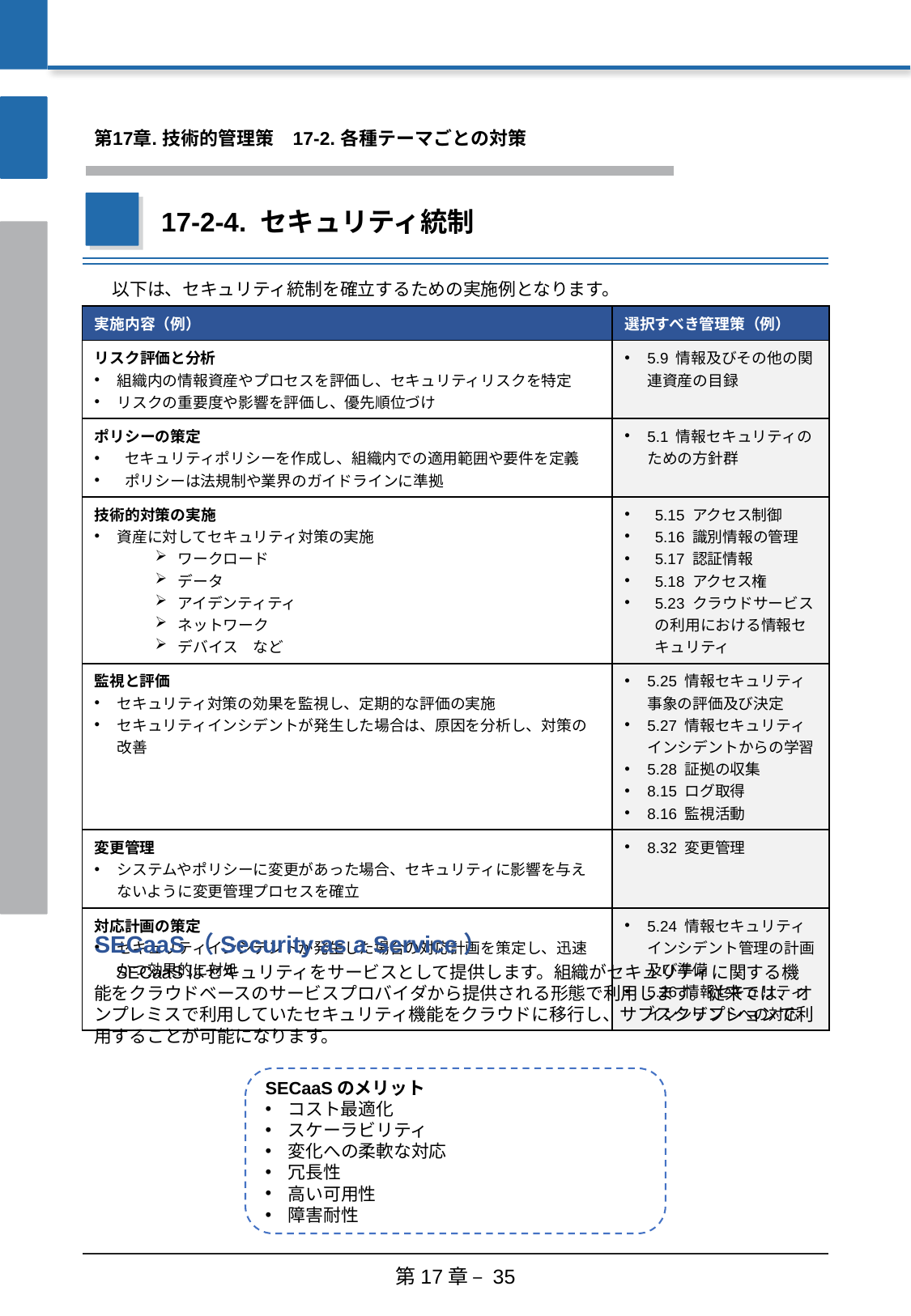

第17章. 技術的管理策
　17-2. 各種テーマごとの対策
17-2-4. セキュリティ統制
　以下は、セキュリティ統制を確立するための実施例となります。
| 実施内容（例） | 選択すべき管理策（例） |
| --- | --- |
| リスク評価と分析 組織内の情報資産やプロセスを評価し、セキュリティリスクを特定 リスクの重要度や影響を評価し、優先順位づけ | 5.9 情報及びその他の関連資産の目録 |
| ポリシーの策定 セキュリティポリシーを作成し、組織内での適用範囲や要件を定義 ポリシーは法規制や業界のガイドラインに準拠 | 5.1 情報セキュリティのための方針群 |
| 技術的対策の実施 資産に対してセキュリティ対策の実施 ワークロード データ アイデンティティ ネットワーク デバイス　など | 5.15 アクセス制御 5.16 識別情報の管理 5.17 認証情報 5.18 アクセス権 5.23 クラウドサービスの利用における情報セキュリティ |
| 監視と評価 セキュリティ対策の効果を監視し、定期的な評価の実施 セキュリティインシデントが発生した場合は、原因を分析し、対策の改善 | 5.25 情報セキュリティ事象の評価及び決定 5.27 情報セキュリティインシデントからの学習 5.28 証拠の収集 8.15 ログ取得 8.16 監視活動 |
| 変更管理 システムやポリシーに変更があった場合、セキュリティに影響を与えないように変更管理プロセスを確立 | 8.32 変更管理 |
| 対応計画の策定 セキュリティインシデントが発生した場合の対応計画を策定し、迅速かつ効果的に対処 | 5.24 情報セキュリティインシデント管理の計画及び準備 5.26 情報セキュリティインシデントへの対応 |
SECaaS（Security as a Service）
　SECaaSはセキュリティをサービスとして提供します。組織がセキュリティに関する機能をクラウドベースのサービスプロバイダから提供される形態で利用します。従来では、オンプレミスで利用していたセキュリティ機能をクラウドに移行し、サブスクリプションで利用することが可能になります。
SECaaSのメリット
コスト最適化
スケーラビリティ
変化への柔軟な対応
冗長性
高い可用性
障害耐性
第17章 – 35